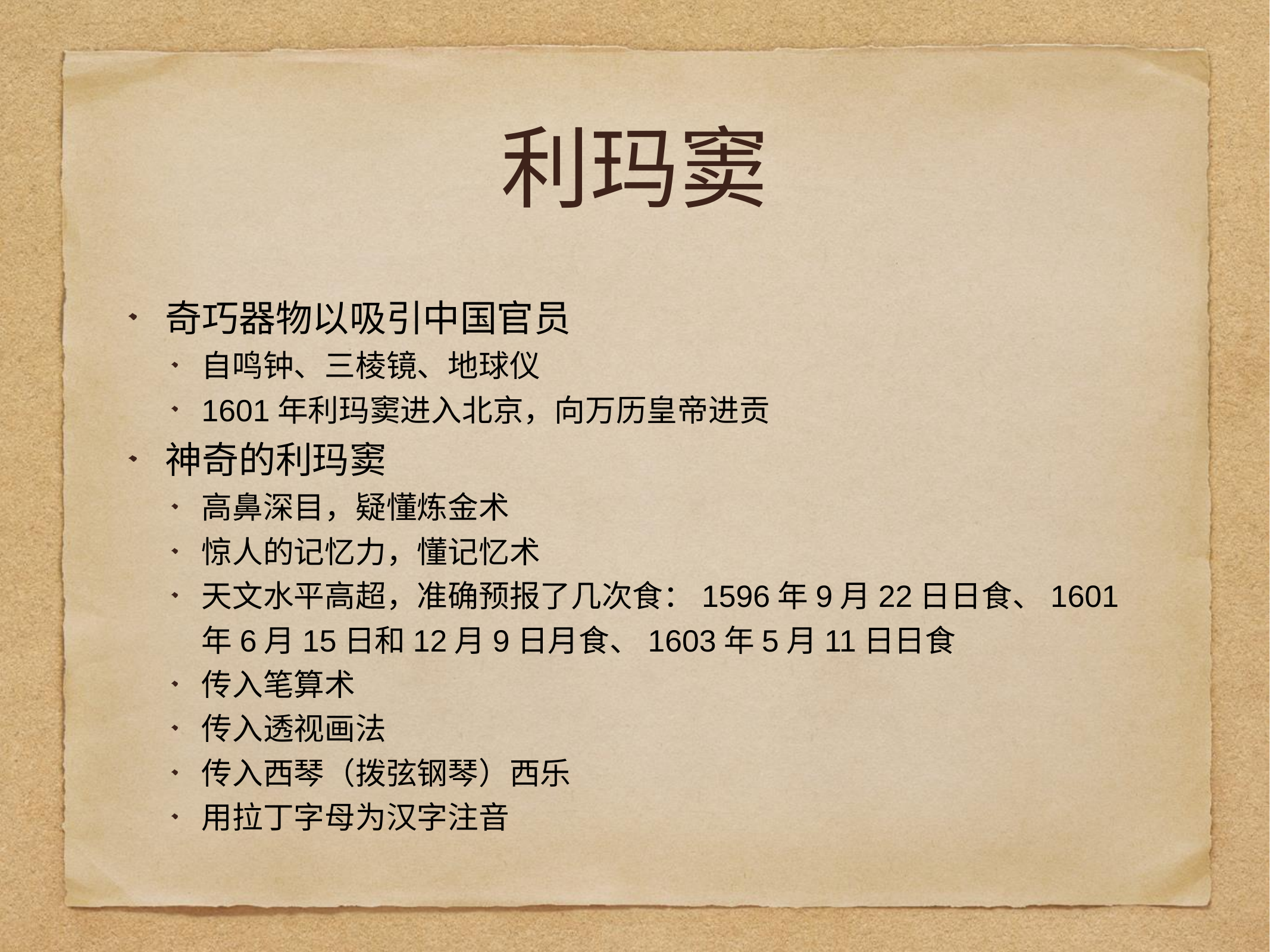

# 利玛窦
奇巧器物以吸引中国官员
自鸣钟、三棱镜、地球仪
1601年利玛窦进入北京，向万历皇帝进贡
神奇的利玛窦
高鼻深目，疑懂炼金术
惊人的记忆力，懂记忆术
天文水平高超，准确预报了几次食：1596年9月22日日食、1601年6月15日和12月9日月食、1603年5月11日日食
传入笔算术
传入透视画法
传入西琴（拨弦钢琴）西乐
用拉丁字母为汉字注音